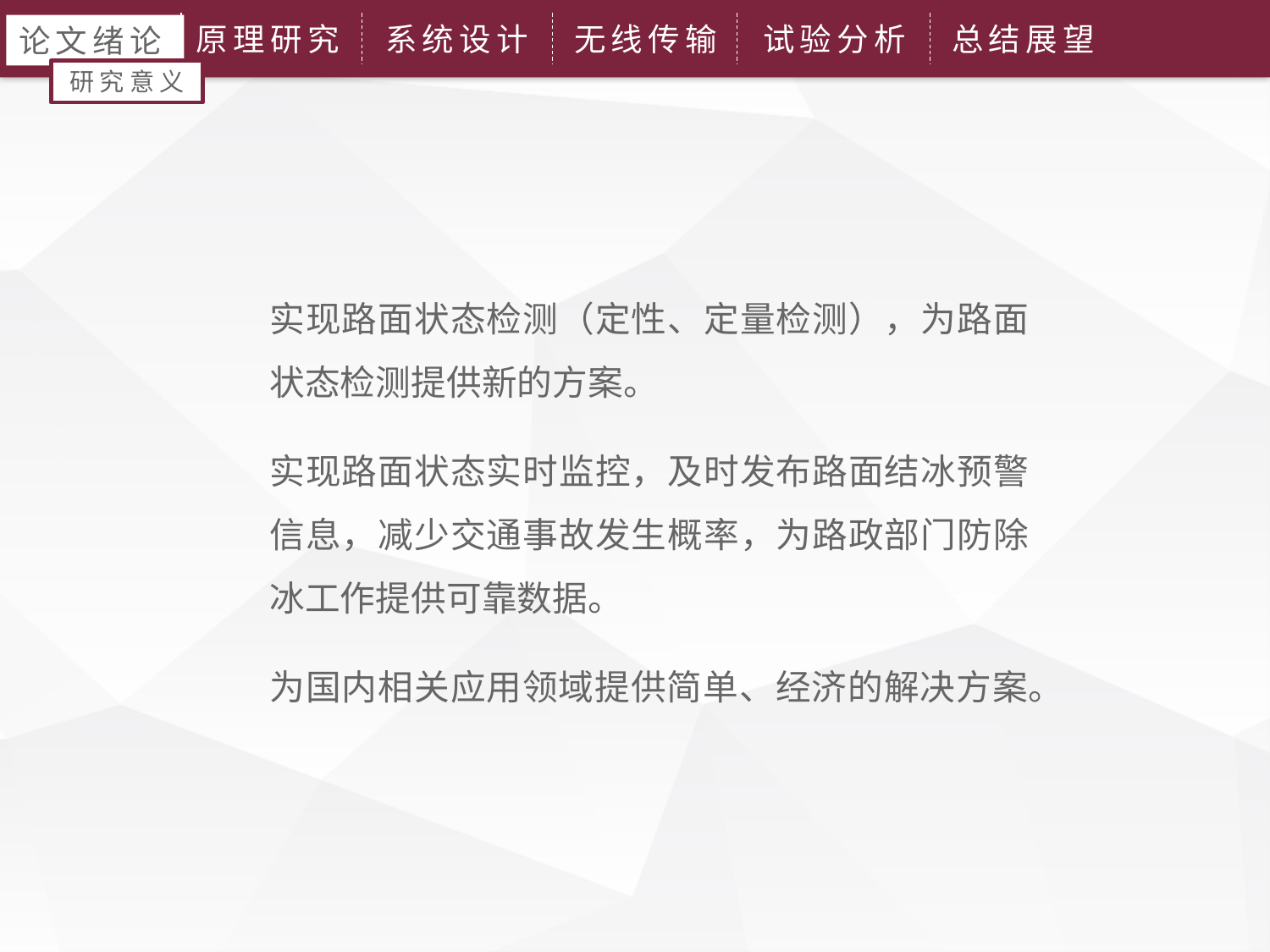

原理研究
系统设计
无线传输
试验分析
总结展望
论文绪论
研究意义
实现路面状态检测（定性、定量检测），为路面状态检测提供新的方案。
实现路面状态实时监控，及时发布路面结冰预警信息，减少交通事故发生概率，为路政部门防除冰工作提供可靠数据。
为国内相关应用领域提供简单、经济的解决方案。